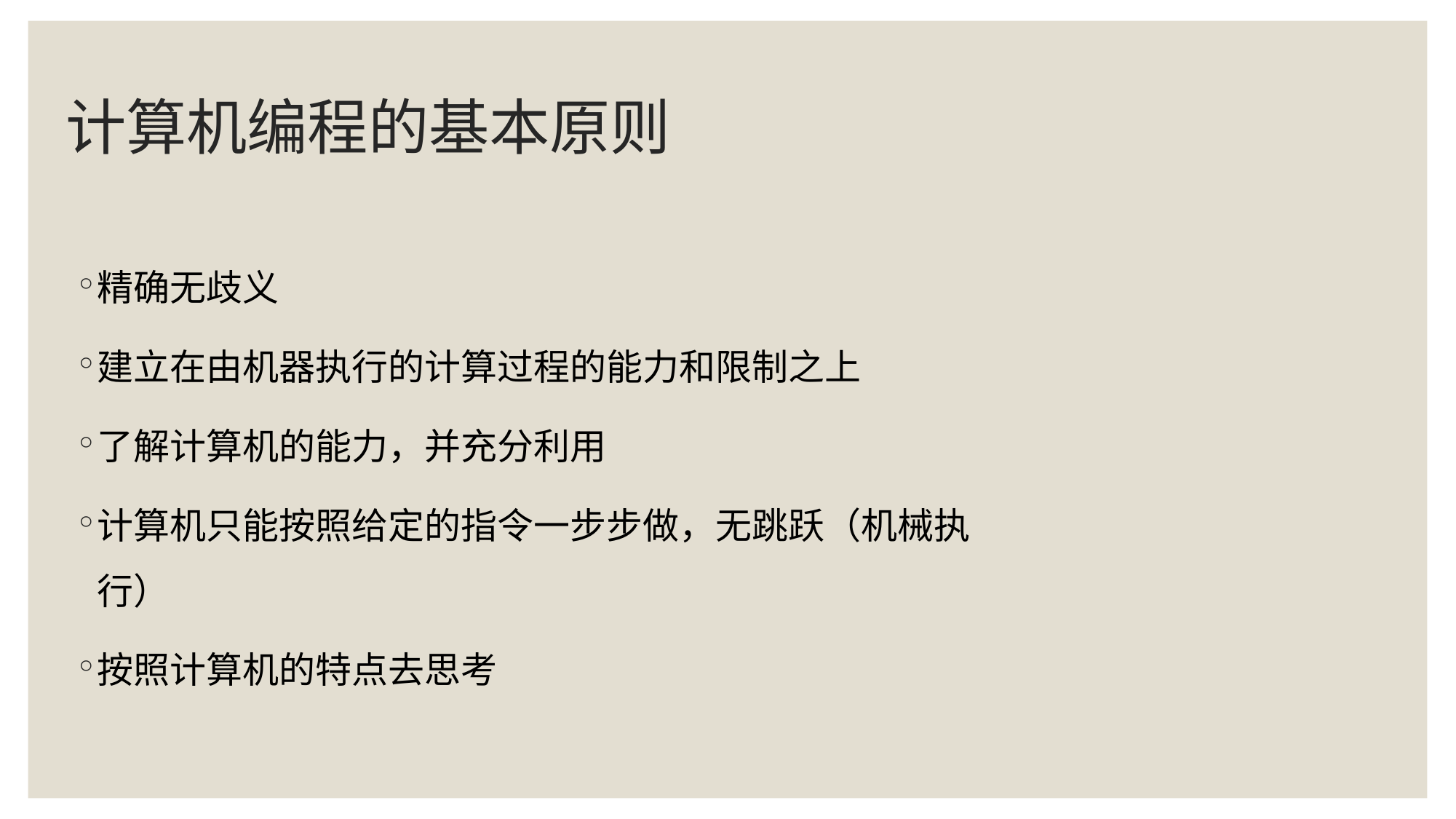

# 计算机编程的基本原则
精确无歧义
建立在由机器执行的计算过程的能力和限制之上
了解计算机的能力，并充分利用
计算机只能按照给定的指令一步步做，无跳跃（机械执行）
按照计算机的特点去思考